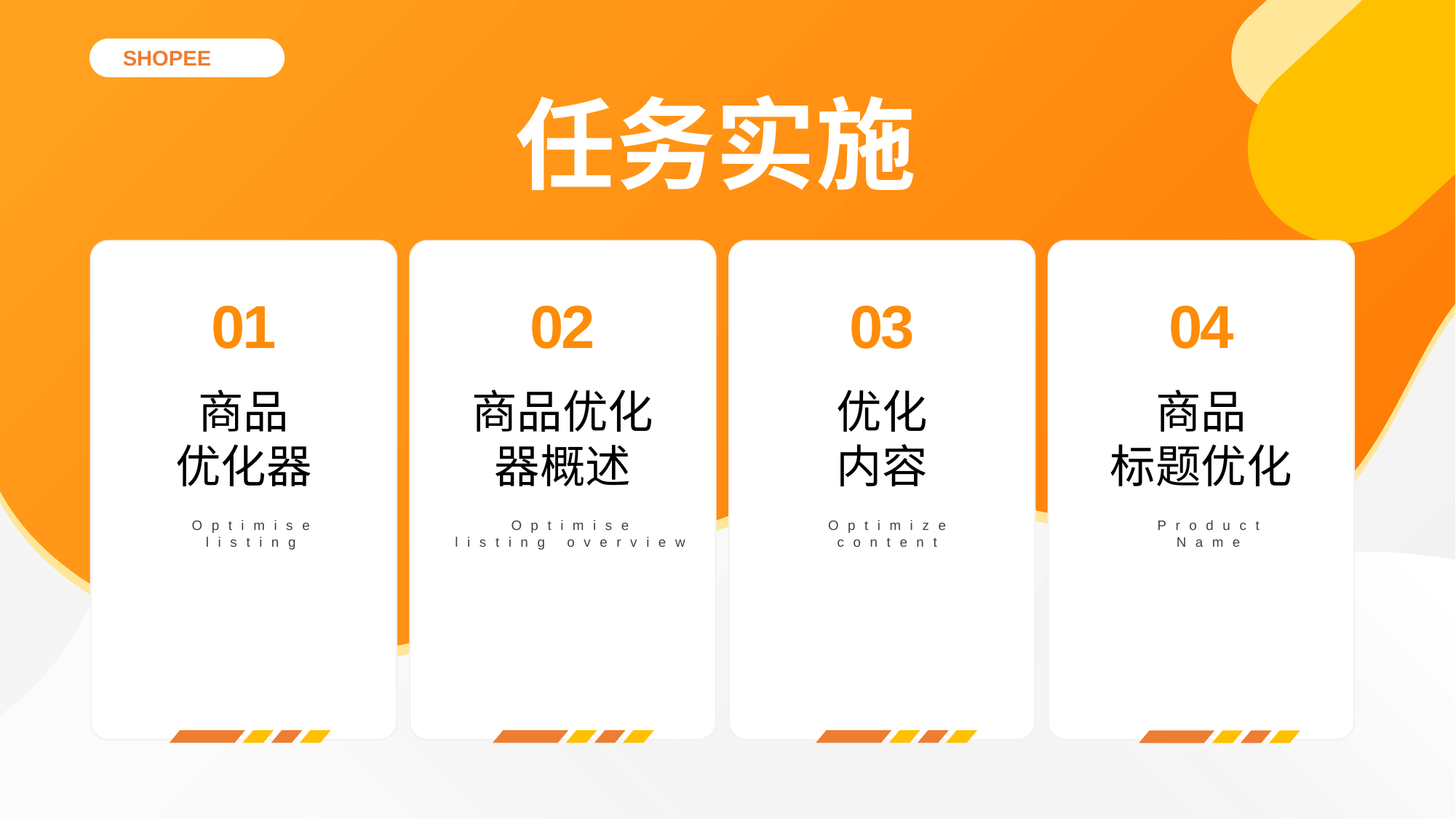

SHOPEE
任务实施

01
02
03
04
商品
优化器
商品优化器概述
优化
内容
商品
标题优化
Optimise
listing
Optimise
listing overview
Optimize
content
Product
Name